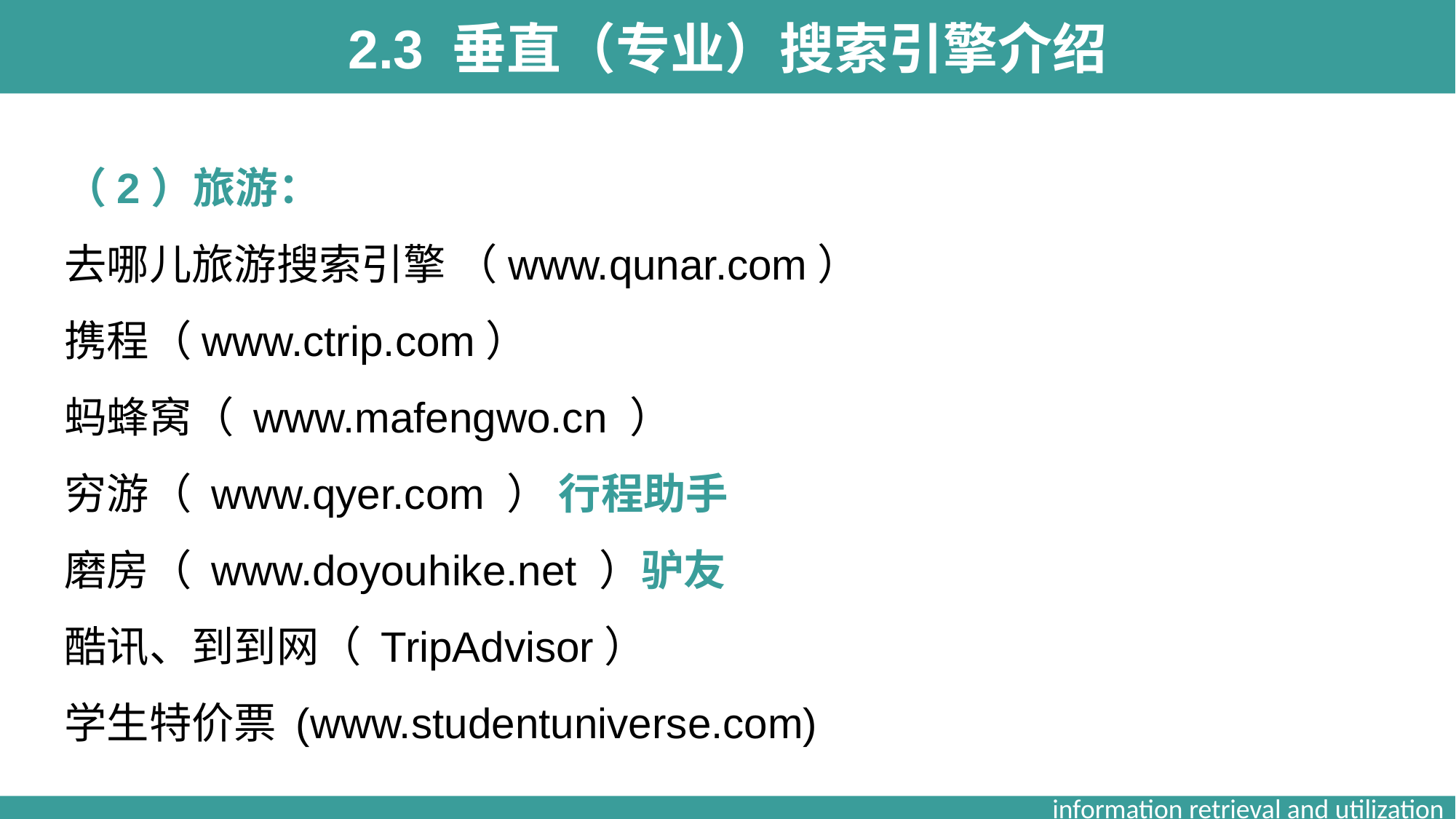

2.3 垂直（专业）搜索引擎介绍
（2）旅游：
去哪儿旅游搜索引擎 （www.qunar.com）
携程（www.ctrip.com）
蚂蜂窝（ www.mafengwo.cn ）
穷游（ www.qyer.com ） 行程助手
磨房（ www.doyouhike.net ）驴友
酷讯、到到网（ TripAdvisor）
学生特价票 (www.studentuniverse.com)
information retrieval and utilization